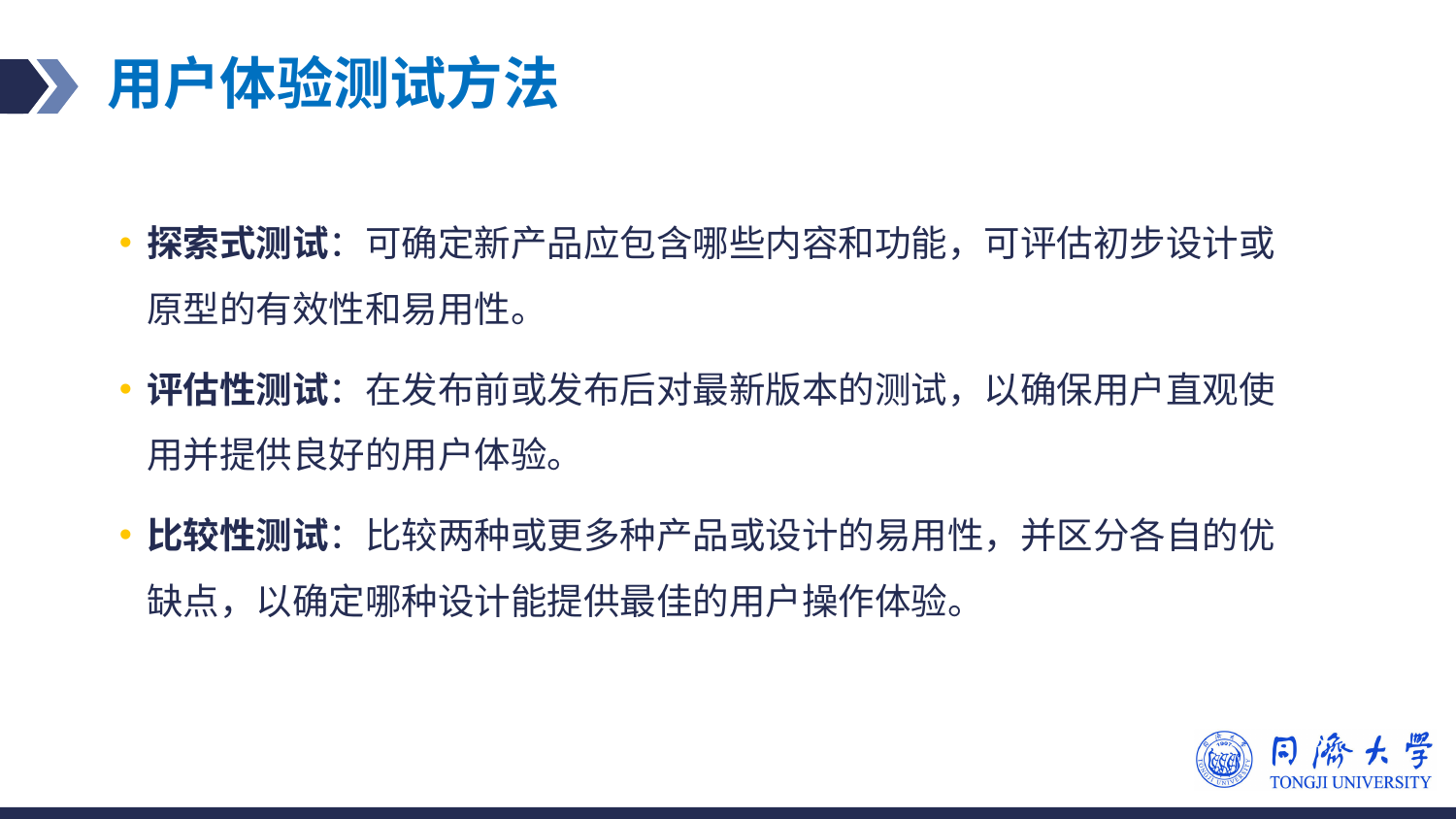

# 用户体验测试方法
探索式测试：可确定新产品应包含哪些内容和功能，可评估初步设计或原型的有效性和易用性。
评估性测试：在发布前或发布后对最新版本的测试，以确保用户直观使用并提供良好的用户体验。
比较性测试：比较两种或更多种产品或设计的易用性，并区分各自的优缺点，以确定哪种设计能提供最佳的用户操作体验。